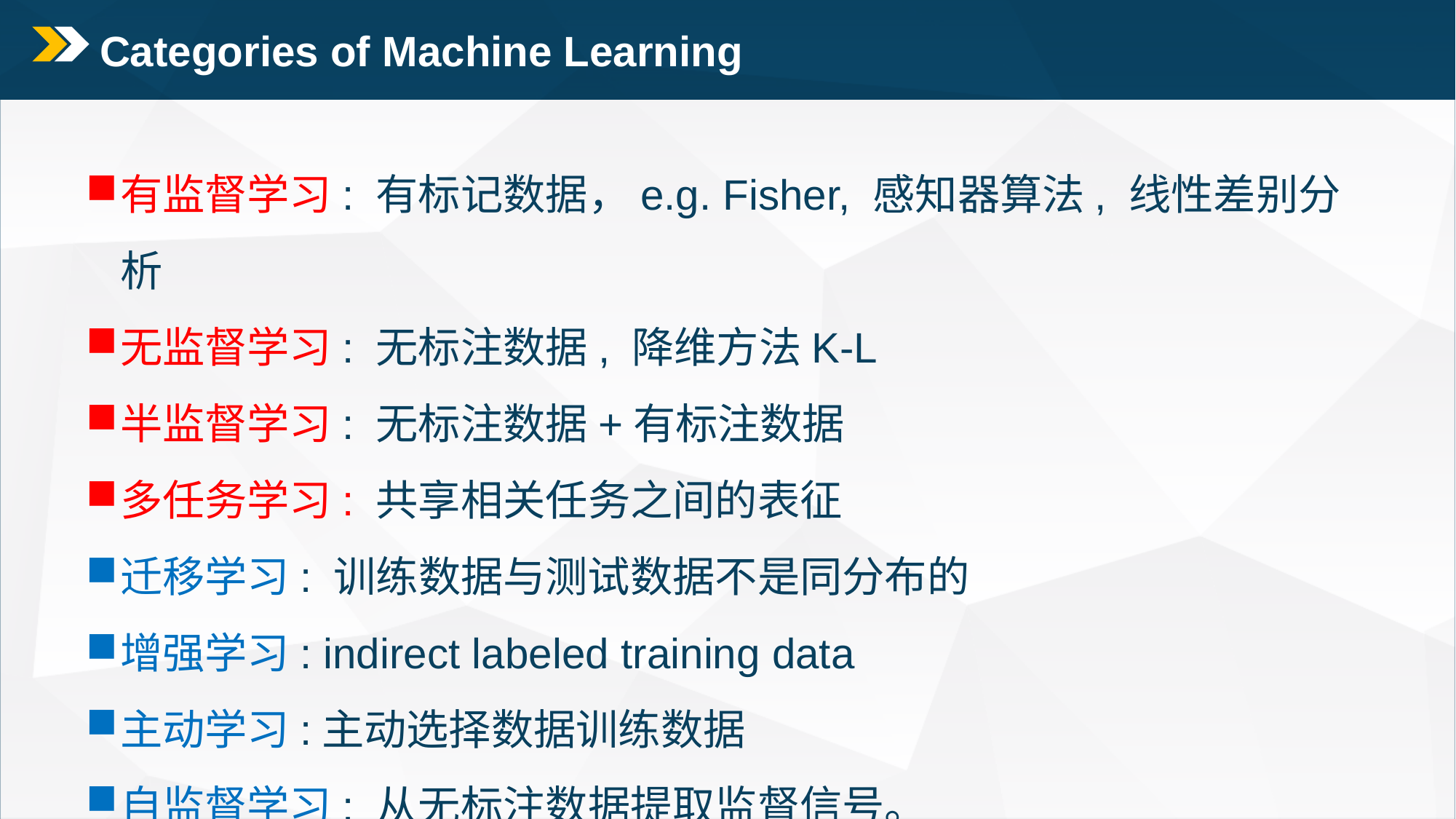

# Categories of Machine Learning
有监督学习: 有标记数据，e.g. Fisher, 感知器算法, 线性差别分析
无监督学习: 无标注数据, 降维方法K-L
半监督学习: 无标注数据+有标注数据
多任务学习: 共享相关任务之间的表征
迁移学习: 训练数据与测试数据不是同分布的
增强学习: indirect labeled training data
主动学习:主动选择数据训练数据
自监督学习: 从无标注数据提取监督信号。